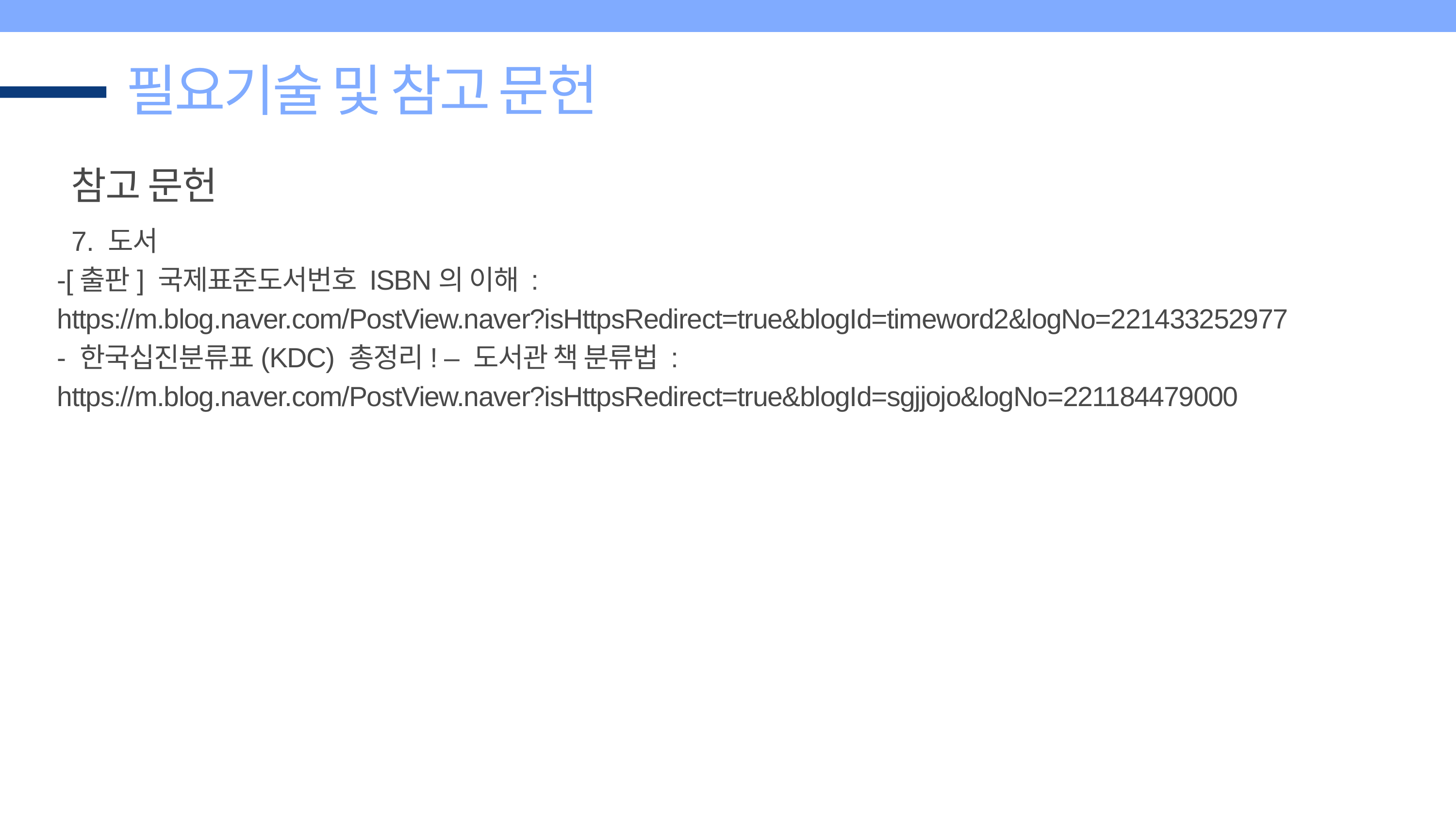

필요기술 및 참고 문헌

 참고 문헌

  7. 도서
-[출판] 국제표준도서번호 ISBN의 이해 :
https://m.blog.naver.com/PostView.naver?isHttpsRedirect=true&blogId=timeword2&logNo=221433252977
- 한국십진분류표(KDC) 총정리! – 도서관 책 분류법 :
https://m.blog.naver.com/PostView.naver?isHttpsRedirect=true&blogId=sgjjojo&logNo=221184479000